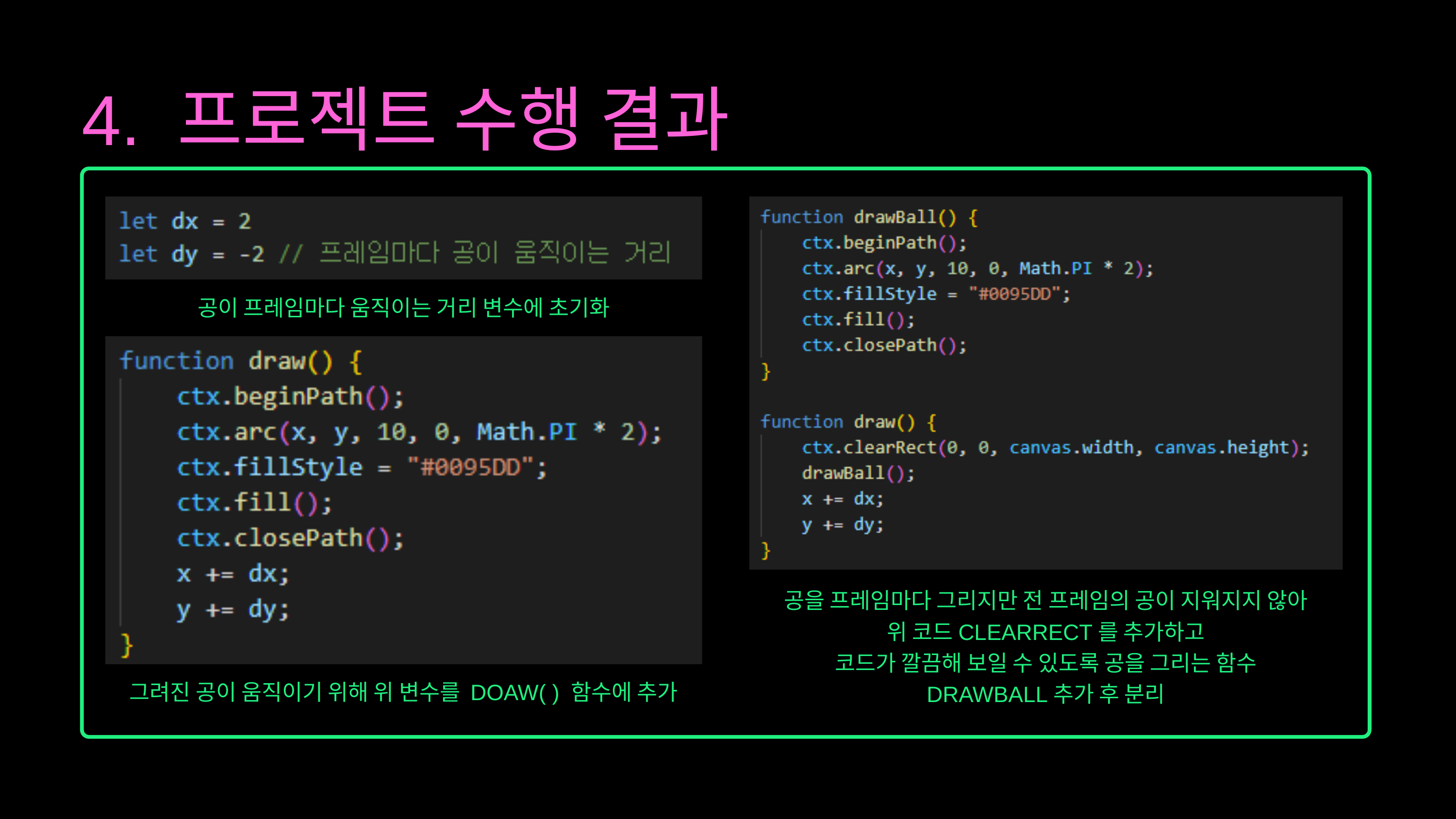

4. 프로젝트 수행 결과

공이 프레임마다 움직이는 거리 변수에 초기화

공을 프레임마다 그리지만 전 프레임의 공이 지워지지 않아
위 코드CLEARRECT를 추가하고
코드가 깔끔해 보일 수 있도록 공을 그리는 함수
DRAWBALL추가 후 분리
그려진 공이 움직이기 위해 위 변수를 DOAW( ) 함수에 추가